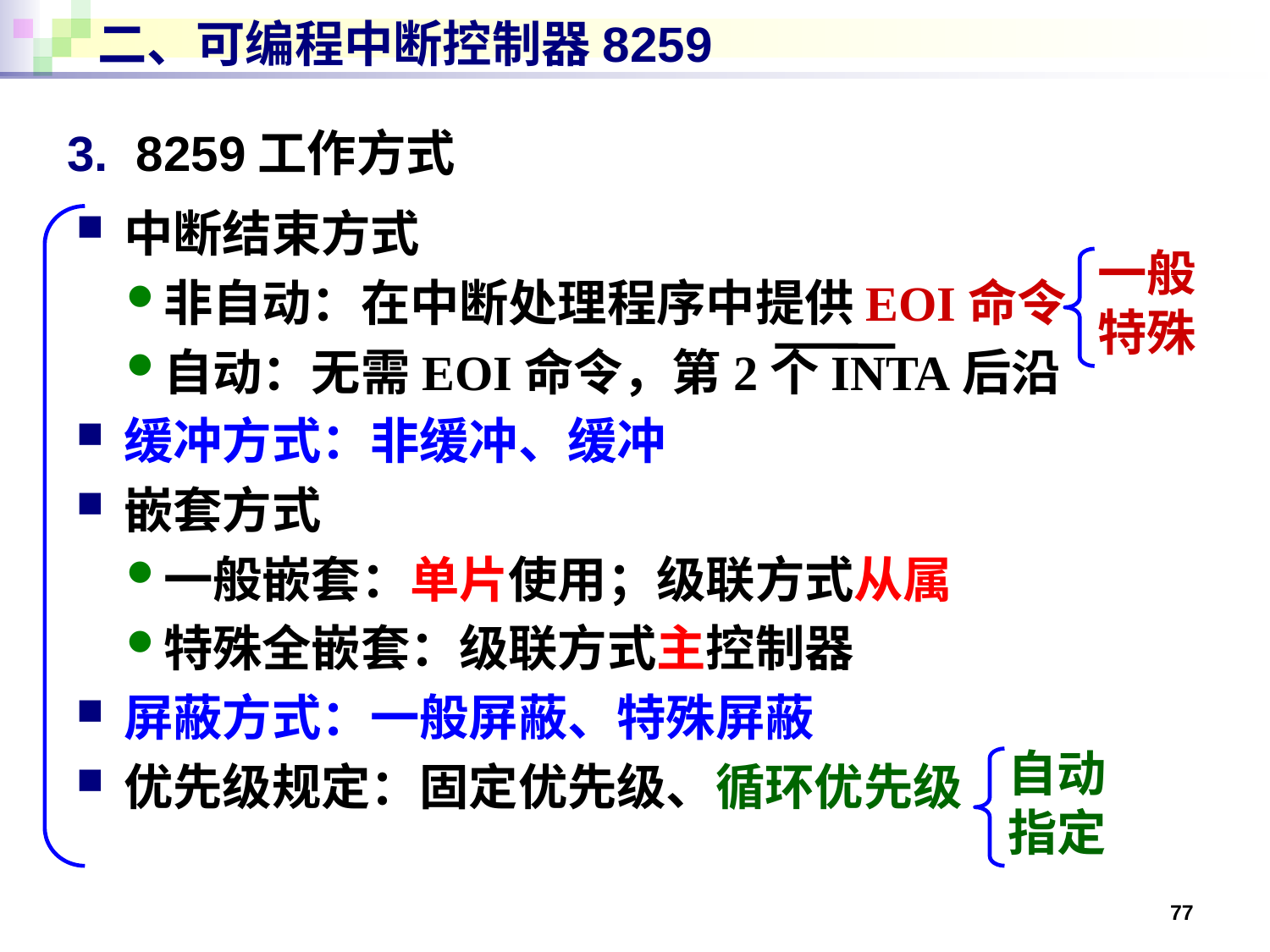

# 二、可编程中断控制器8259
3.  8259工作方式
中断结束方式
非自动：在中断处理程序中提供EOI命令
自动：无需EOI命令，第2个INTA后沿
缓冲方式：非缓冲、缓冲
嵌套方式
一般嵌套：单片使用；级联方式从属
特殊全嵌套：级联方式主控制器
屏蔽方式：一般屏蔽、特殊屏蔽
优先级规定：固定优先级、循环优先级

一般
特殊

自动
指定

77